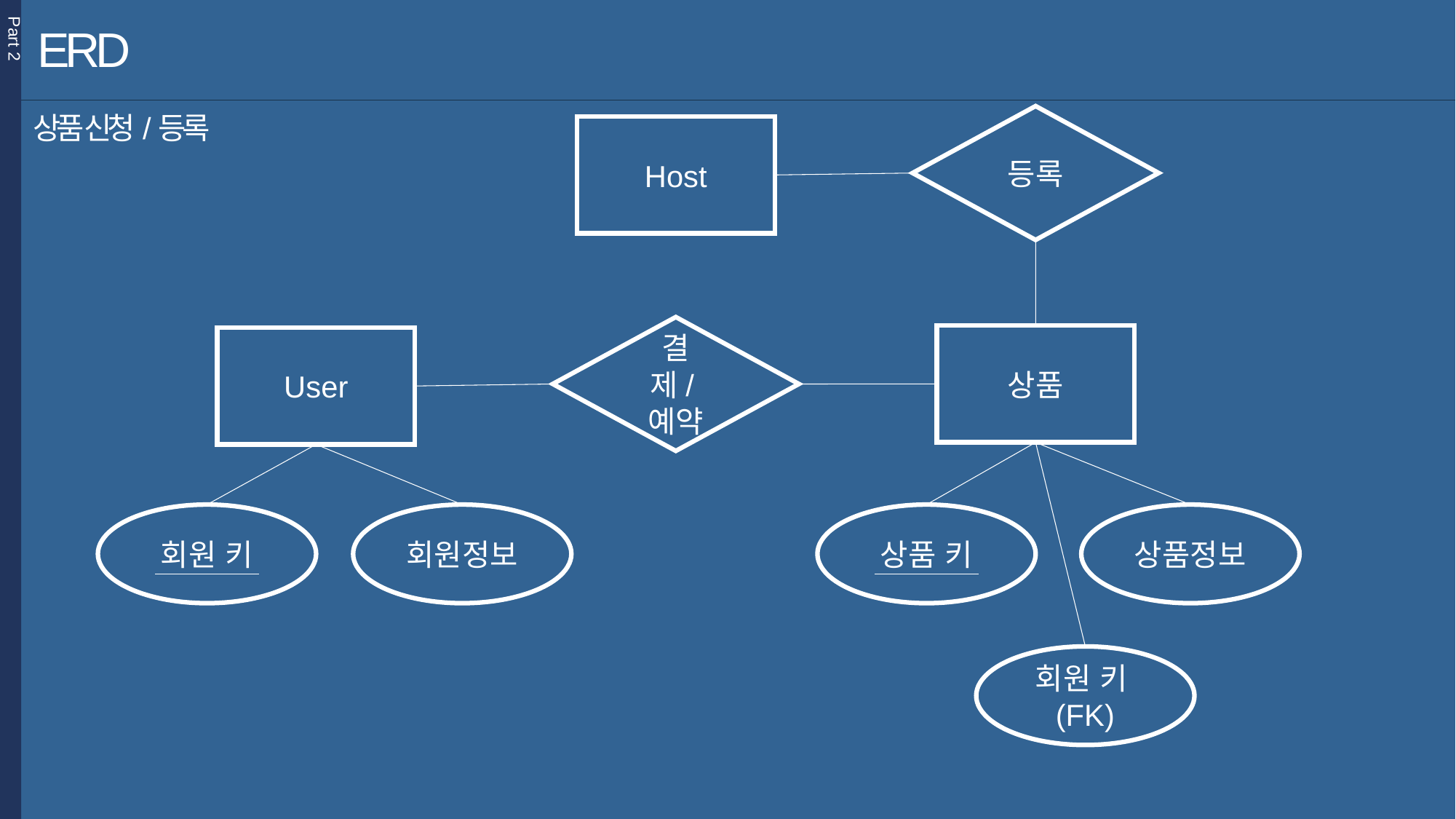

Part 2
ERD
상품 신청/등록
등록
Host
결제/예약
상품
User
회원 키
회원정보
상품 키
상품정보
회원 키(FK)